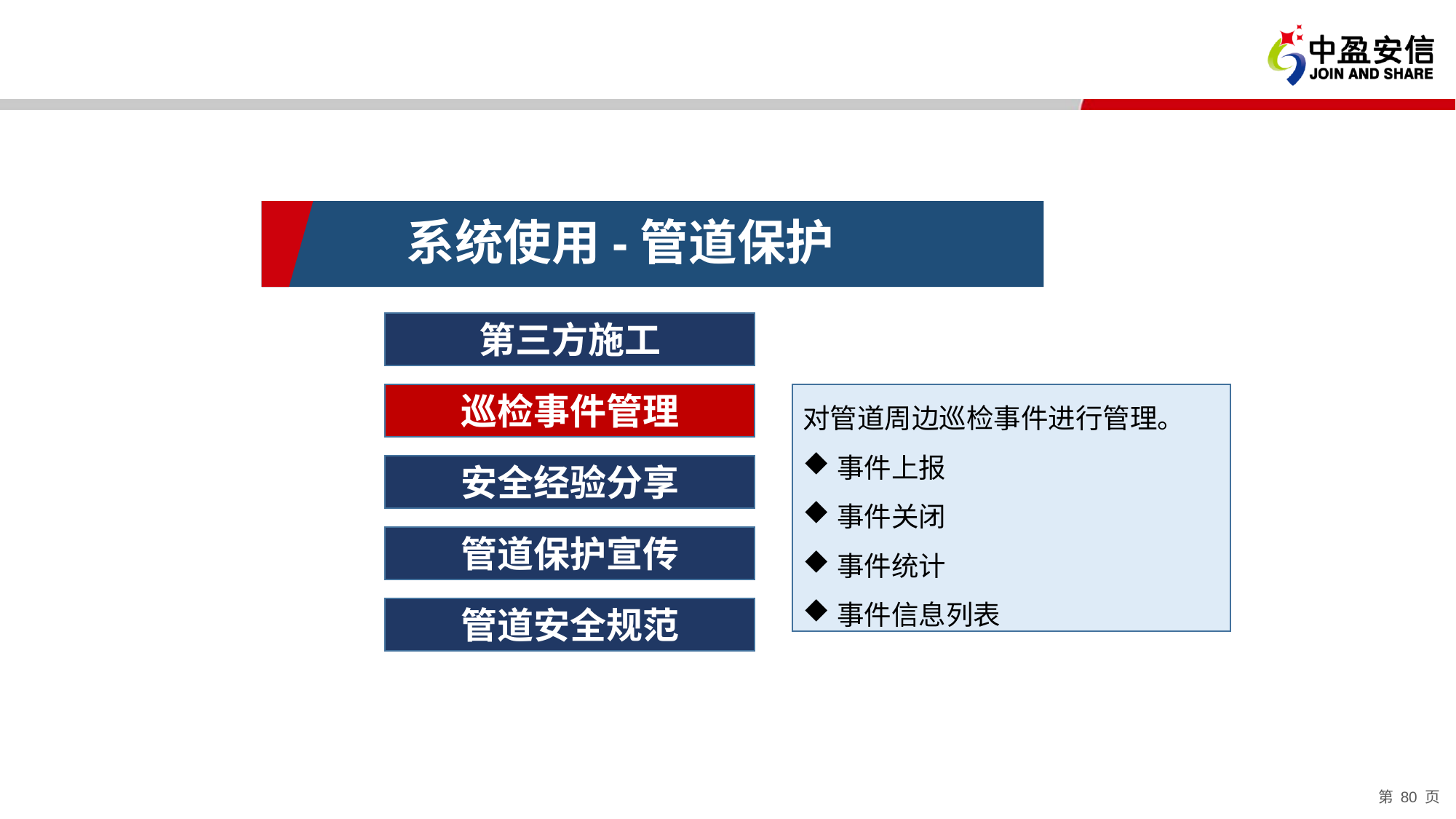

系统使用-管道保护
第三方施工
对管道周边巡检事件进行管理。
事件上报
事件关闭
事件统计
事件信息列表
巡检事件管理
安全经验分享
管道保护宣传
管道安全规范